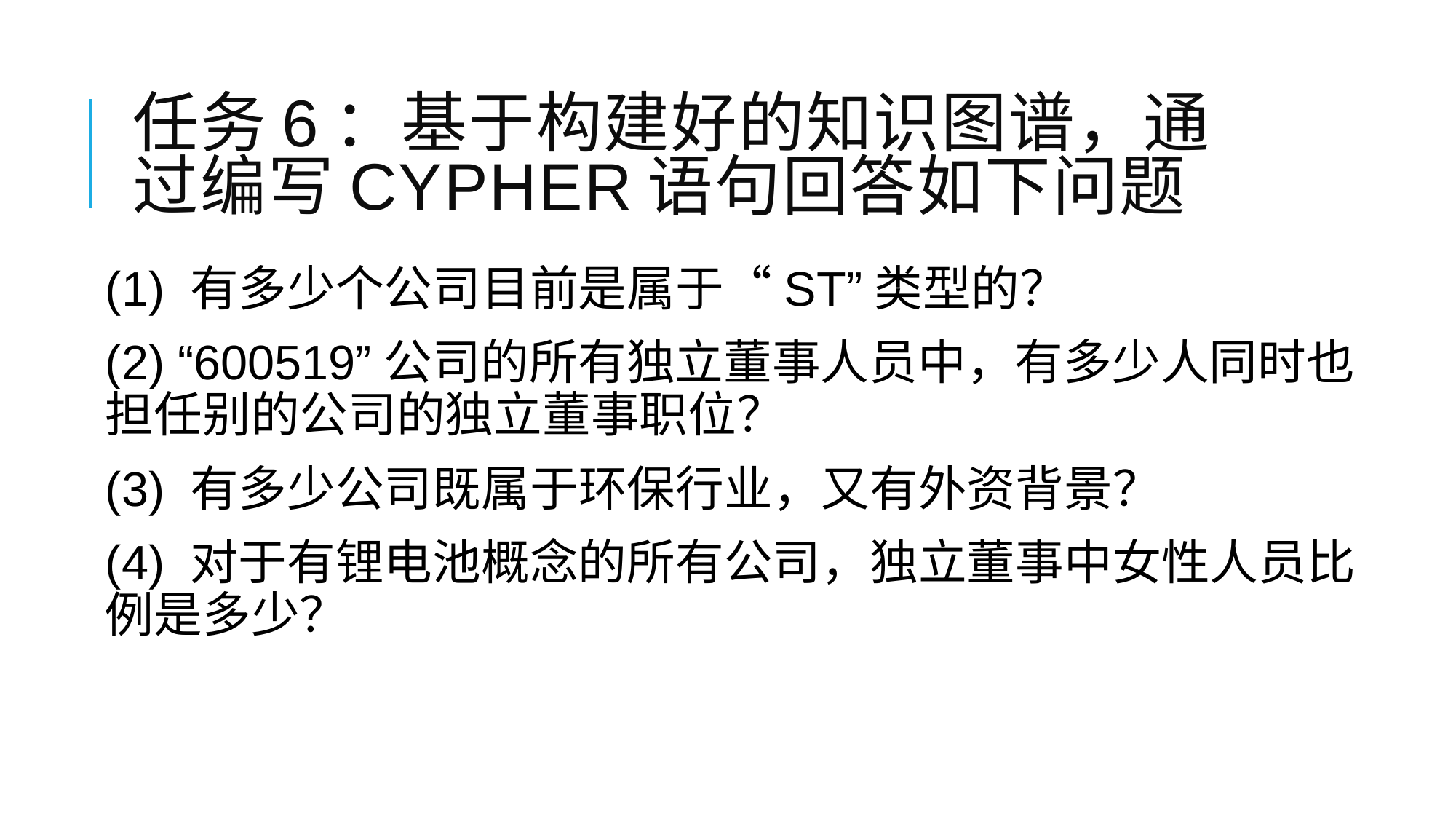

# 任务6：基于构建好的知识图谱，通过编写Cypher语句回答如下问题
(1) 有多少个公司目前是属于“ST”类型的？
(2) “600519”公司的所有独立董事人员中，有多少人同时也担任别的公司的独立董事职位？
(3) 有多少公司既属于环保行业，又有外资背景？
(4) 对于有锂电池概念的所有公司，独⽴董事中女性⼈员⽐例是多少？